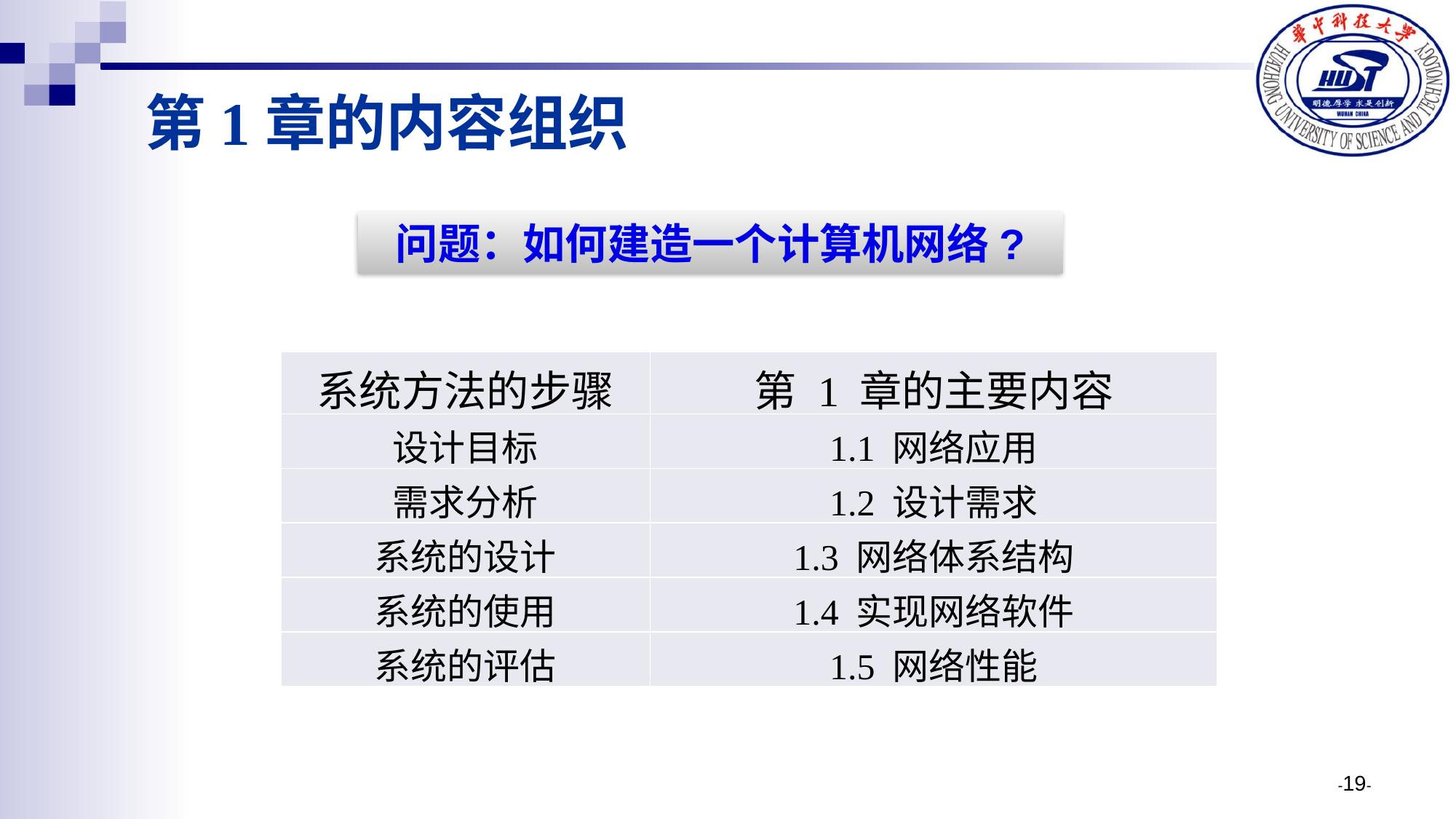

# 第1章的内容组织
问题：如何建造一个计算机网络?
| 系统方法的步骤 | 第 1 章的主要内容 |
| --- | --- |
| 设计目标 | 1.1 网络应用 |
| 需求分析 | 1.2 设计需求 |
| 系统的设计 | 1.3 网络体系结构 |
| 系统的使用 | 1.4 实现网络软件 |
| 系统的评估 | 1.5 网络性能 |
-19-